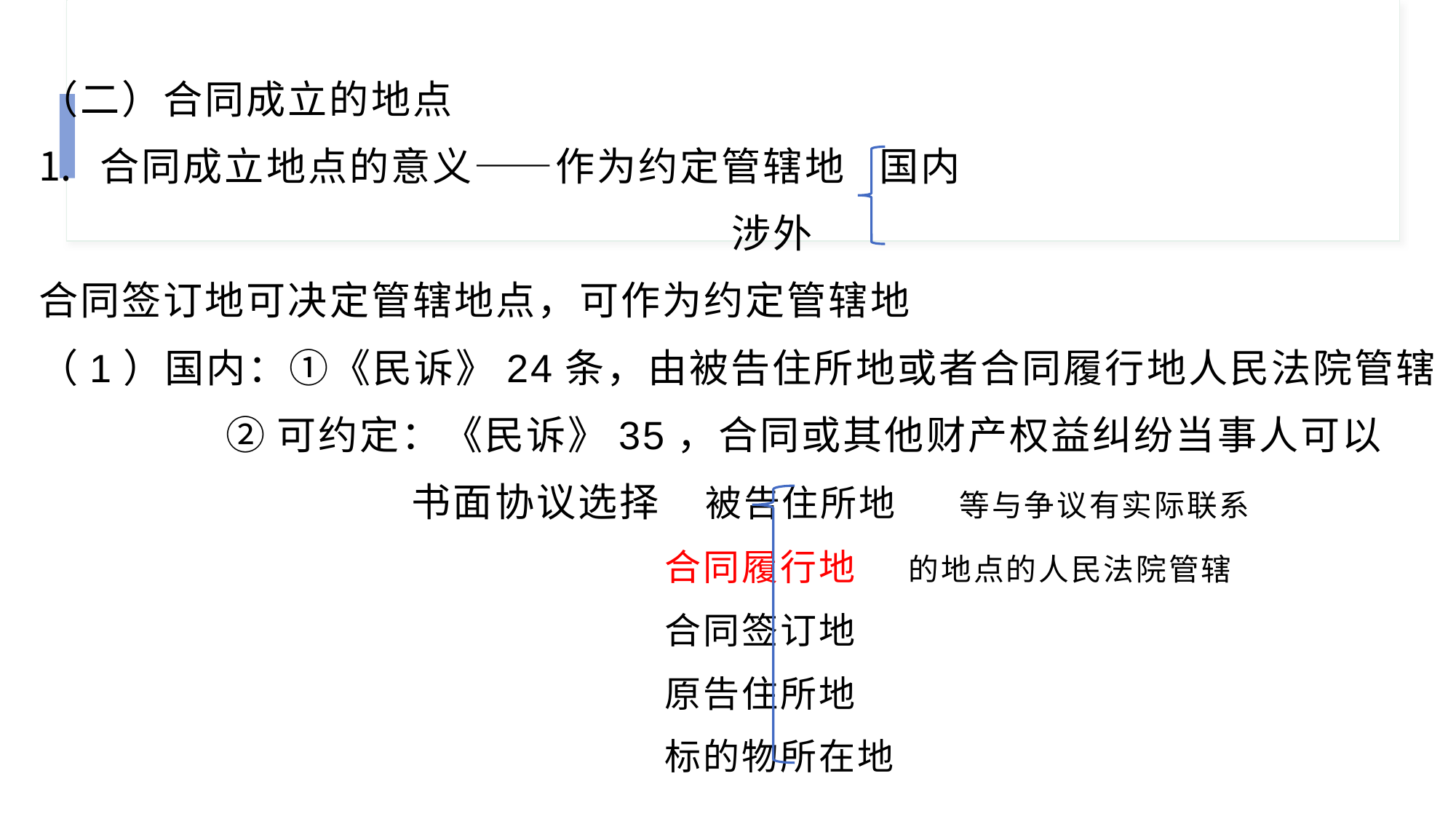

（二）合同成立的地点
合同成立地点的意义——作为约定管辖地   国内
                                                              涉外
合同签订地可决定管辖地点，可作为约定管辖地
（1）国内：①《民诉》24条，由被告住所地或者合同履行地人民法院管辖
                 ②可约定：《民诉》35，合同或其他财产权益纠纷当事人可以
                                 书面协议选择    被告住所地      等与争议有实际联系
                                                            合同履行地     的地点的人民法院管辖
                                                            合同签订地
                                                            原告住所地
                                                            标的物所在地

③